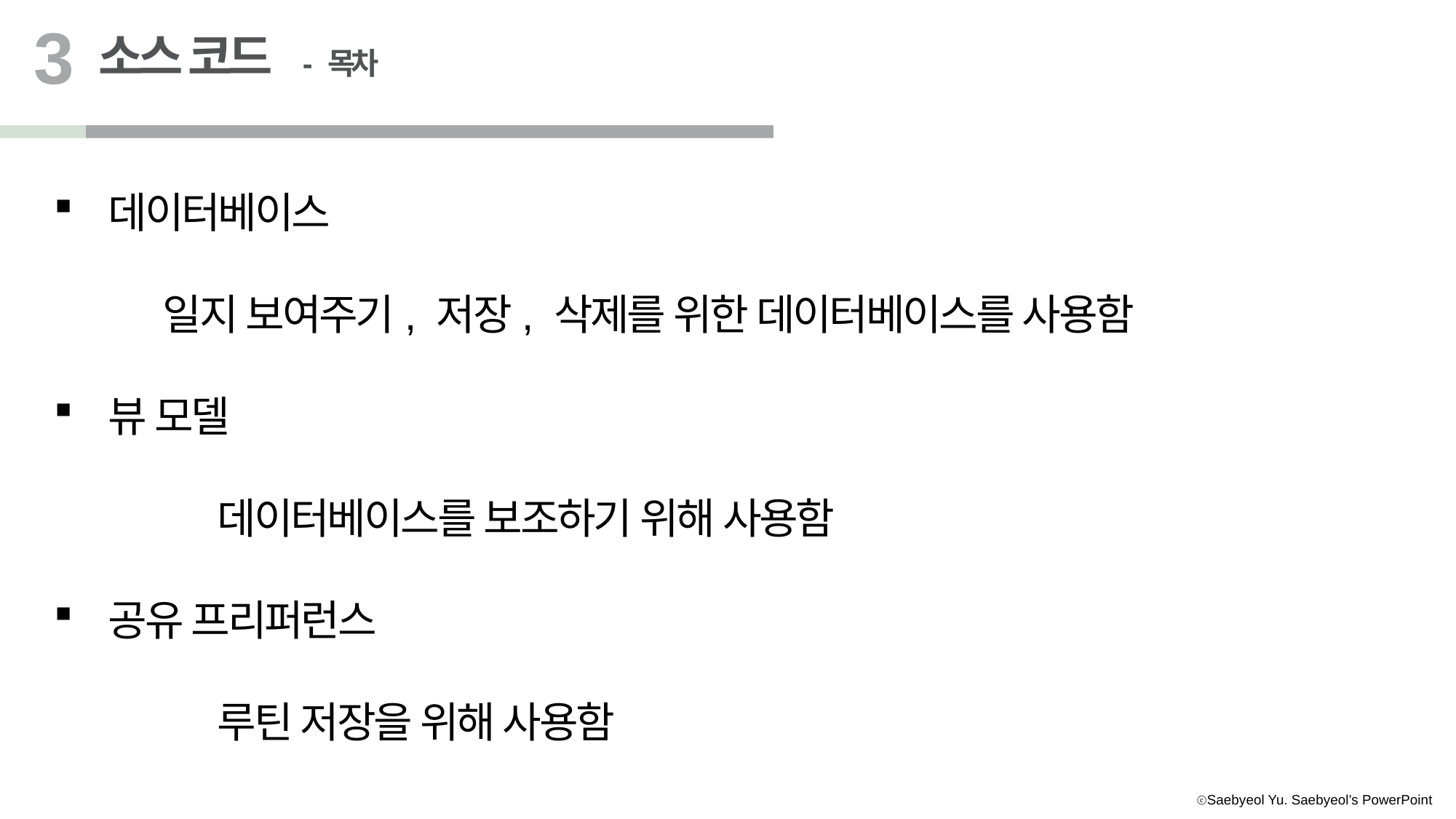

3
소스 코드  -  목차

데이터베이스

	일지 보여주기, 저장, 삭제를 위한 데이터베이스를 사용함

뷰 모델

	데이터베이스를 보조하기 위해 사용함

공유 프리퍼런스

	루틴 저장을 위해 사용함